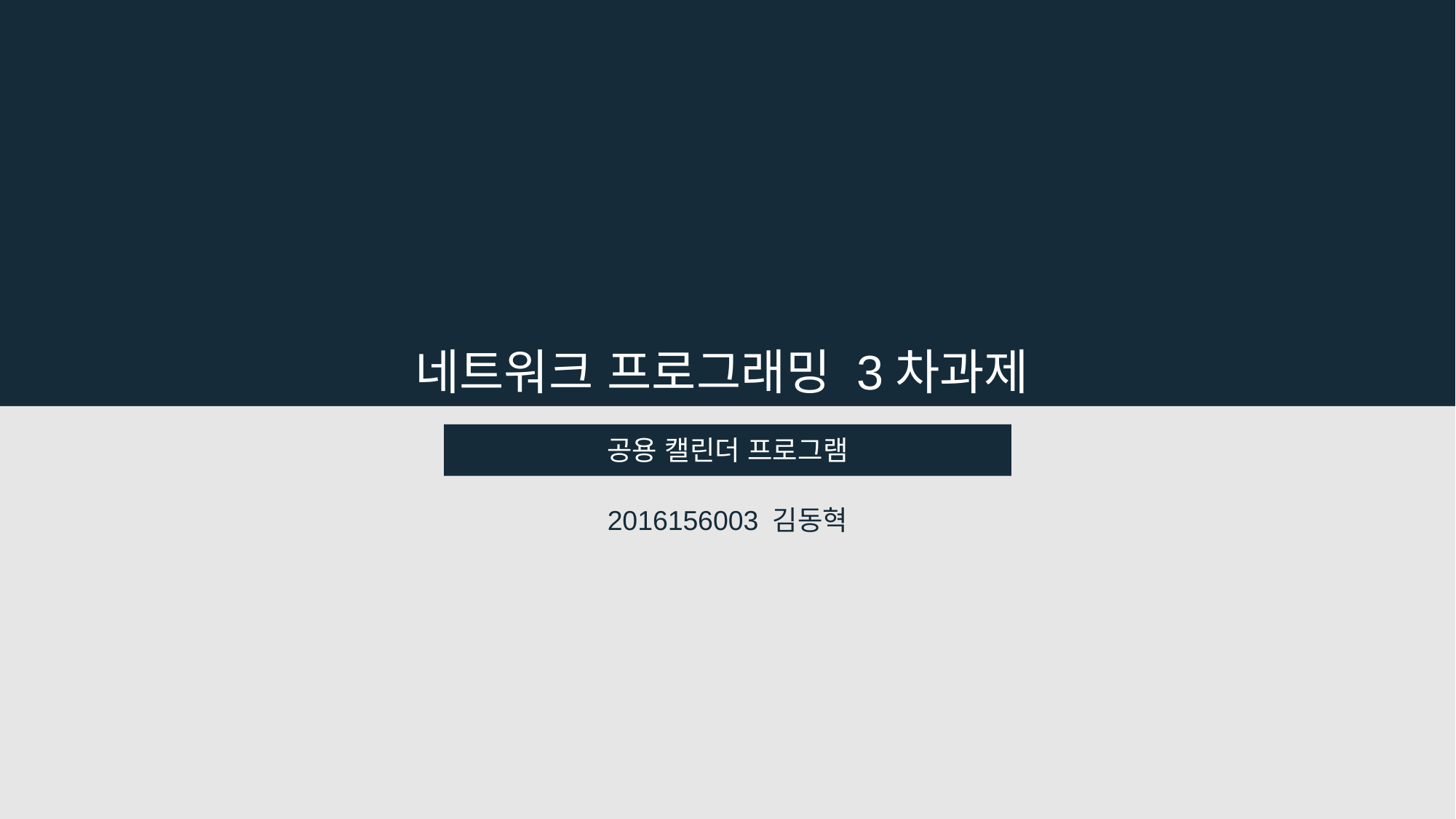

네트워크 프로그래밍 3차과제

공용 캘린더 프로그램
2016156003 김동혁